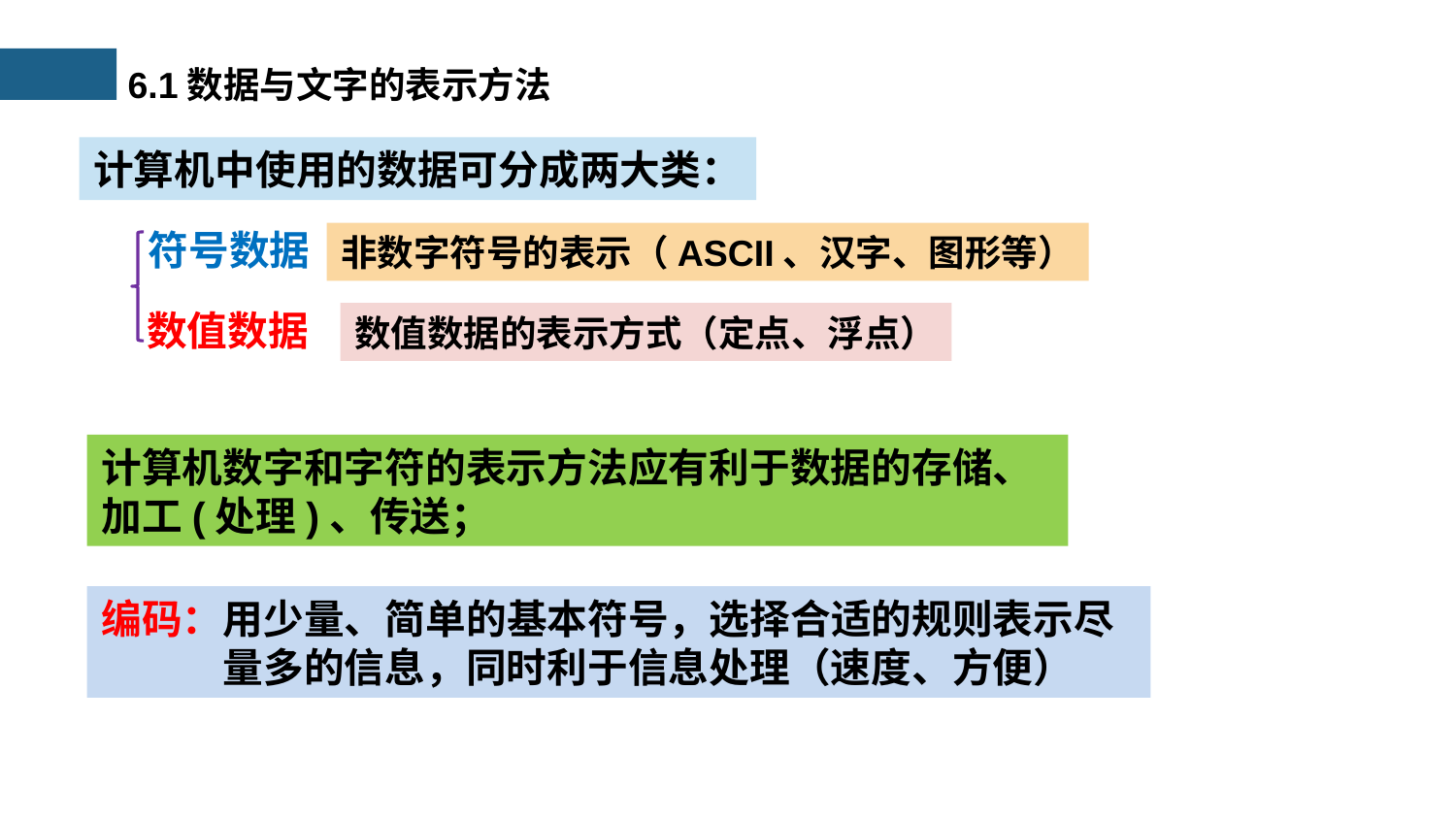

6.1数据与文字的表示方法
计算机中使用的数据可分成两大类：
符号数据
非数字符号的表示（ASCII、汉字、图形等）

数值数据
数值数据的表示方式（定点、浮点）
计算机数字和字符的表示方法应有利于数据的存储、加工(处理)、传送；
编码：用少量、简单的基本符号，选择合适的规则表示尽量多的信息，同时利于信息处理（速度、方便）